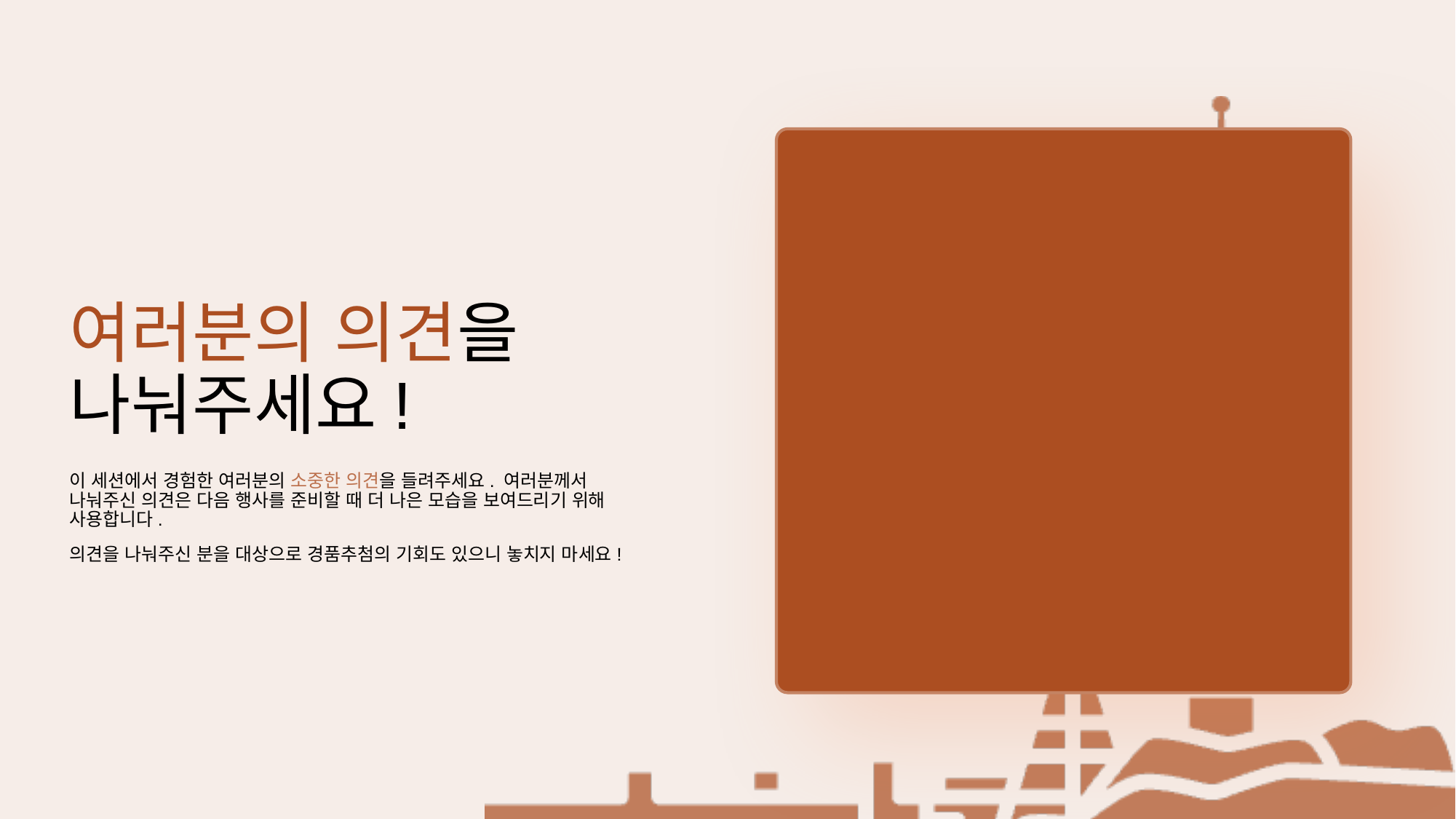

# 여러분의 의견을 나눠주세요!
이 세션에서 경험한 여러분의 소중한 의견을 들려주세요. 여러분께서 나눠주신 의견은 다음 행사를 준비할 때 더 나은 모습을 보여드리기 위해 사용합니다.​
의견을 나눠주신 분을 대상으로 경품추첨의 기회도 있으니 놓치지 마세요!​